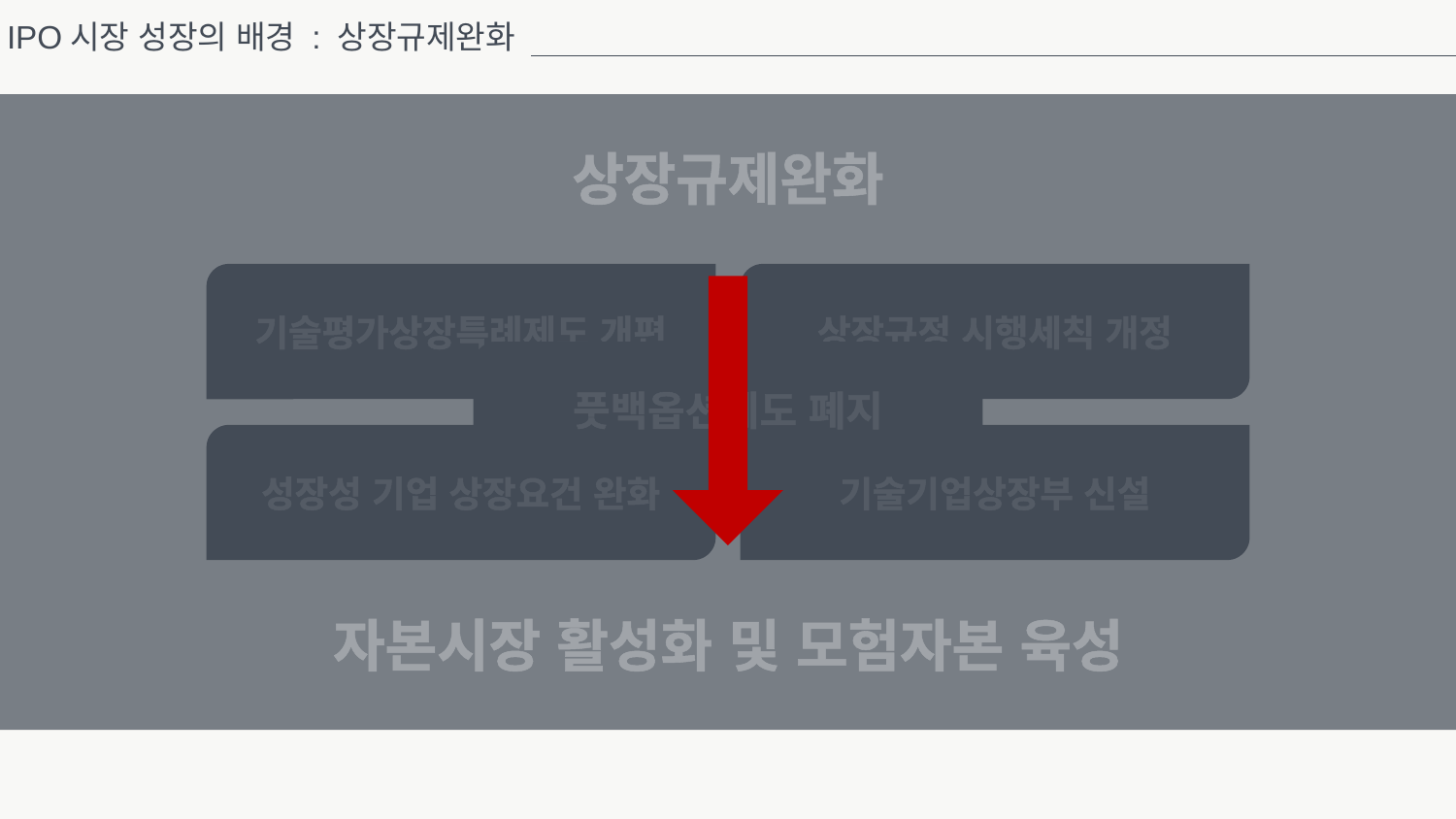

IPO시장 성장의 배경 : 상장규제완화

상장규제완화
기술평가상장특례제도 개편
성장성 기업 상장요건 완화
상장규정 시행세칙 개정
기술기업상장부 신설

풋백옵션제도 폐지
자본시장 활성화 및 모험자본 육성